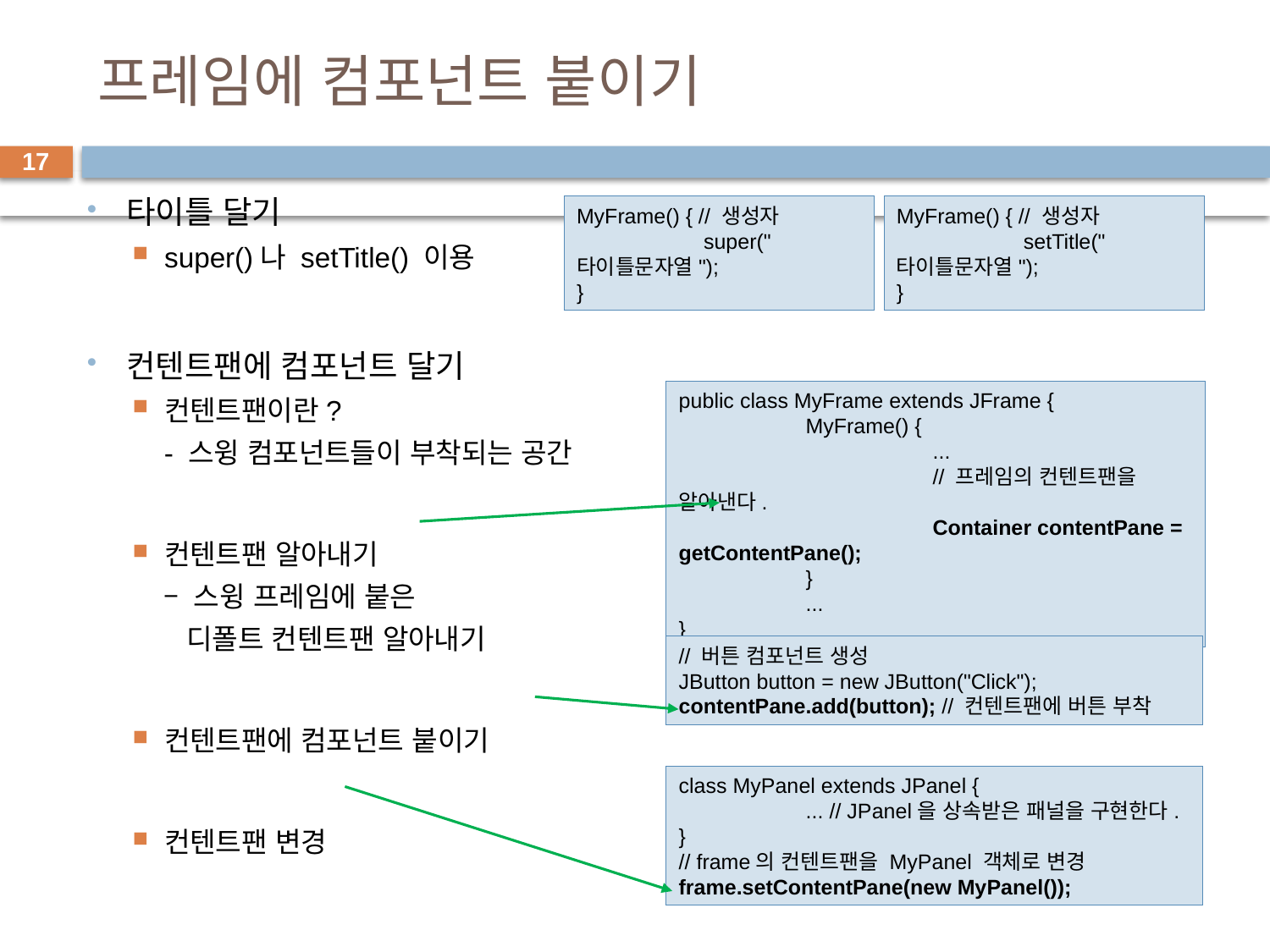

# 프레임에 컴포넌트 붙이기
17
타이틀 달기
super()나 setTitle() 이용

컨텐트팬에 컴포넌트 달기
컨텐트팬이란?
    - 스윙 컴포넌트들이 부착되는 공간

컨텐트팬 알아내기
    – 스윙 프레임에 붙은
      디폴트 컨텐트팬 알아내기

컨텐트팬에 컴포넌트 붙이기

컨텐트팬 변경
MyFrame() { // 생성자
	super("타이틀문자열");
}
MyFrame() { // 생성자
	setTitle("타이틀문자열");
}
public class MyFrame extends JFrame {
	MyFrame() {
		...
		// 프레임의 컨텐트팬을 알아낸다.
		Container contentPane = getContentPane();
	}
	...
}

// 버튼 컴포넌트 생성
JButton button = new JButton("Click");
contentPane.add(button); // 컨텐트팬에 버튼 부착

class MyPanel extends JPanel {
	... // JPanel을 상속받은 패널을 구현한다.
}
// frame의 컨텐트팬을 MyPanel 객체로 변경
frame.setContentPane(new MyPanel());